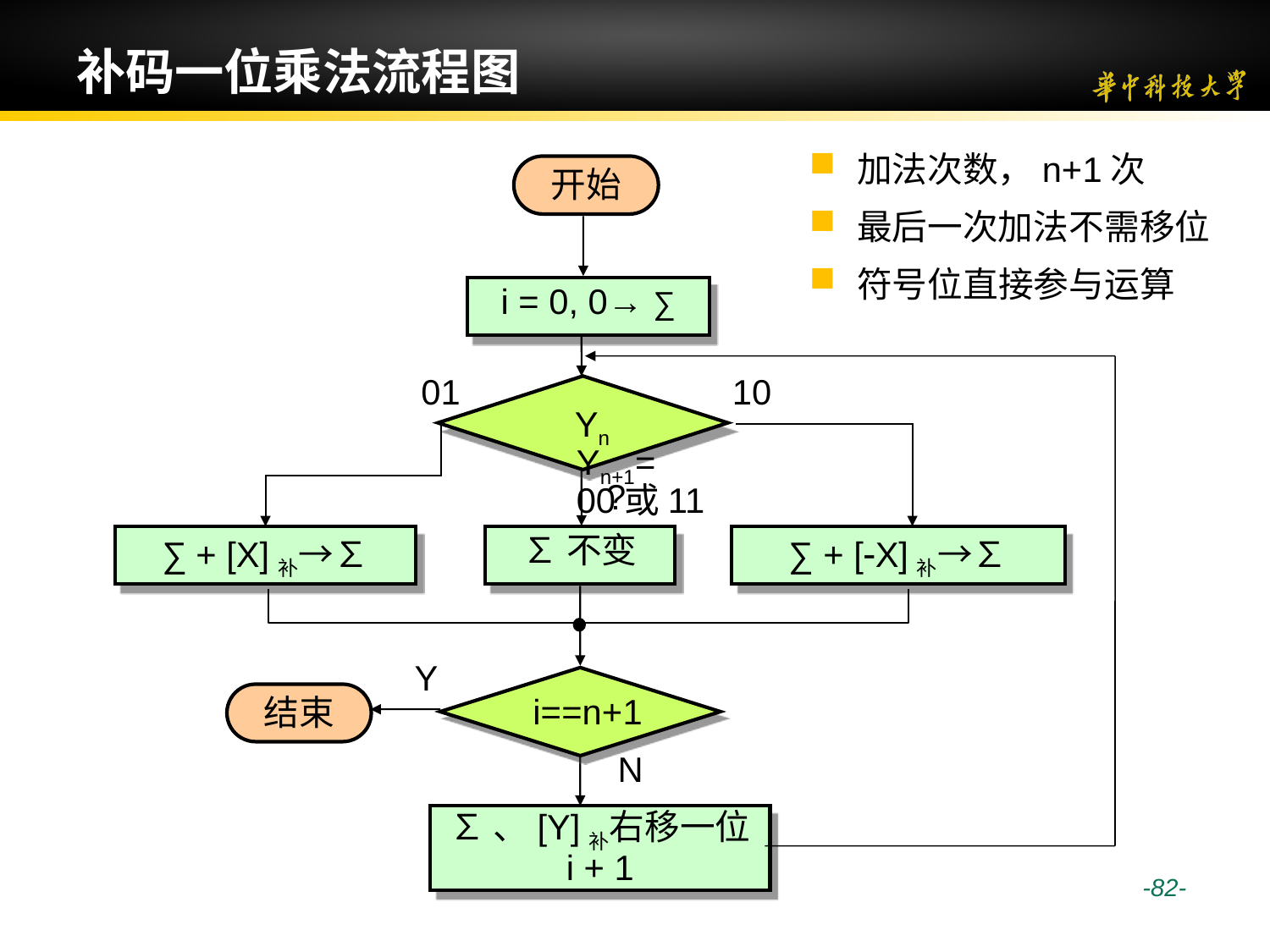

# 补码一位乘法流程图
加法次数，n+1次
最后一次加法不需移位
符号位直接参与运算

开始

i = 0, 0→ ∑

Yn Yn+1=?
01
10

00或11
∑ + [X]补→∑
∑不变
∑ + [−X]补→∑

Y

i==n+1
结束

N
∑、[Y]补右移一位
i + 1
 -82-